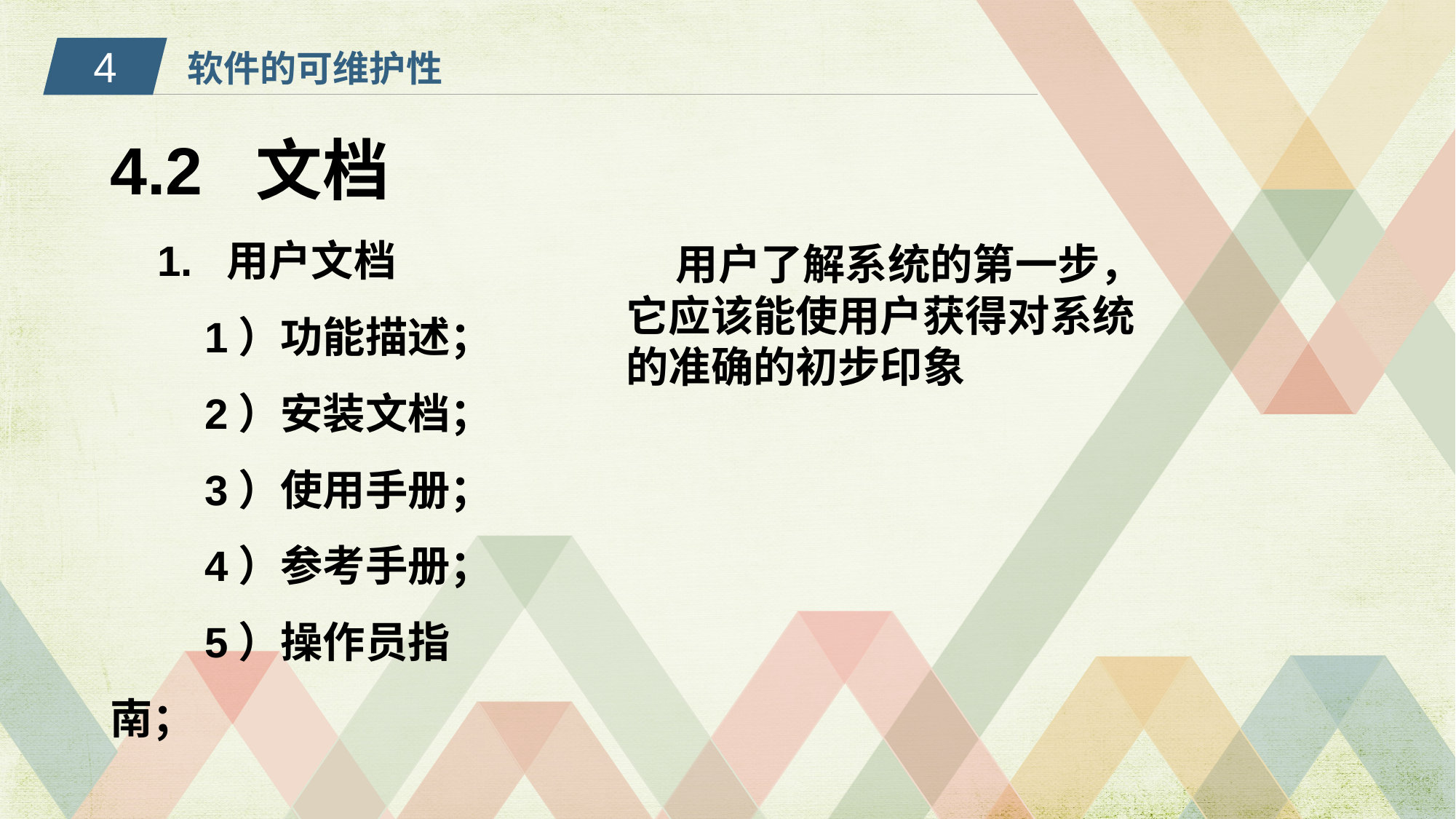

4

软件的可维护性
4.2  文档
    1.  用户文档
        1）功能描述；
        2）安装文档；
        3）使用手册；
        4）参考手册；
        5）操作员指南；

       用户了解系统的第一步，它应该能使用户获得对系统的准确的初步印象